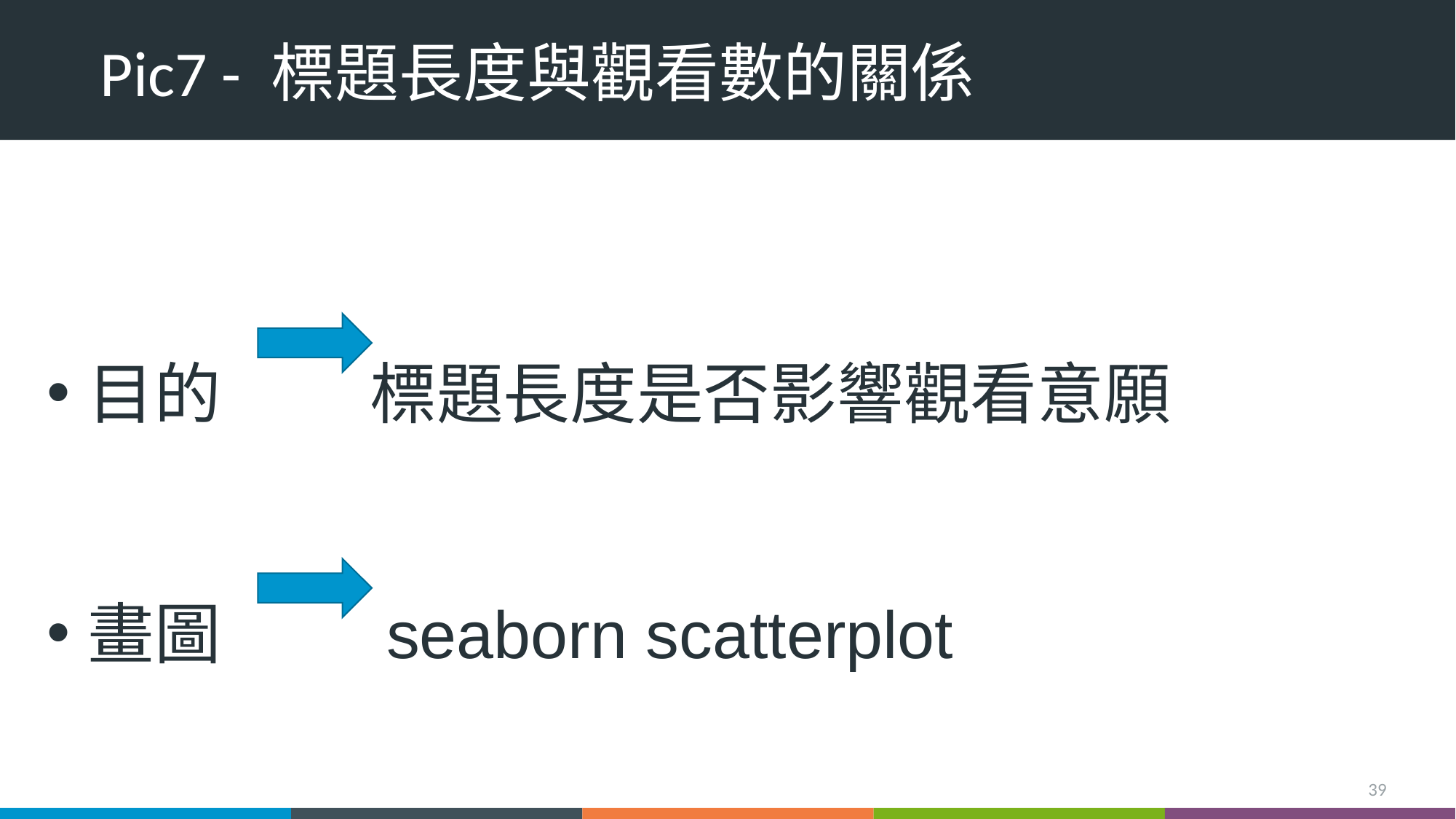

# Pic7 - 標題長度與觀看數的關係
目的          標題長度是否影響觀看意願
畫圖          seaborn scatterplot

39